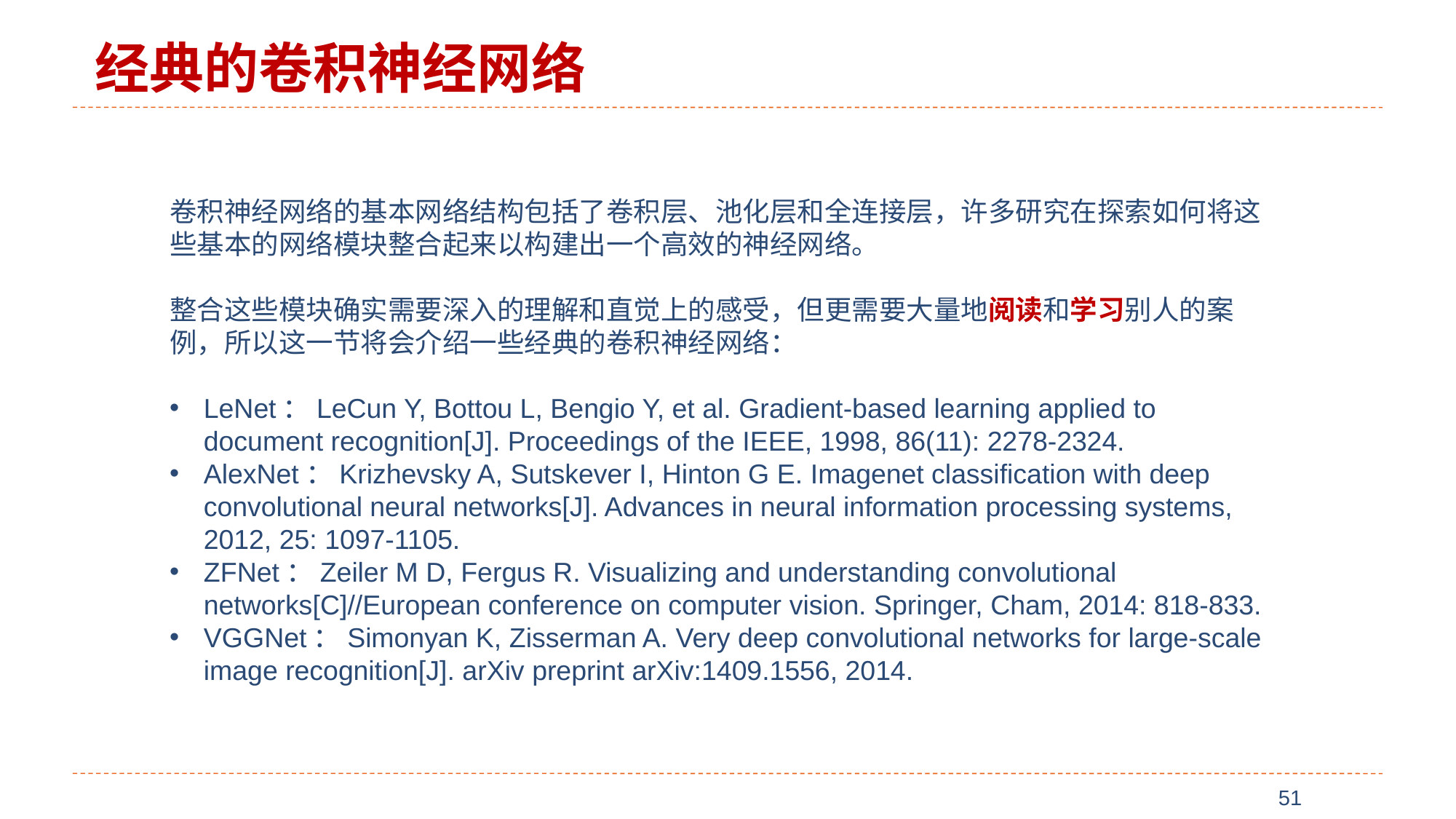

经典的卷积神经网络
卷积神经网络的基本网络结构包括了卷积层、池化层和全连接层，许多研究在探索如何将这些基本的网络模块整合起来以构建出一个高效的神经网络。

整合这些模块确实需要深入的理解和直觉上的感受，但更需要大量地阅读和学习别人的案例，所以这一节将会介绍一些经典的卷积神经网络：

LeNet：LeCun Y, Bottou L, Bengio Y, et al. Gradient-based learning applied to document recognition[J]. Proceedings of the IEEE, 1998, 86(11): 2278-2324.
AlexNet：Krizhevsky A, Sutskever I, Hinton G E. Imagenet classification with deep convolutional neural networks[J]. Advances in neural information processing systems, 2012, 25: 1097-1105.
ZFNet：Zeiler M D, Fergus R. Visualizing and understanding convolutional networks[C]//European conference on computer vision. Springer, Cham, 2014: 818-833.
VGGNet：Simonyan K, Zisserman A. Very deep convolutional networks for large-scale image recognition[J]. arXiv preprint arXiv:1409.1556, 2014.